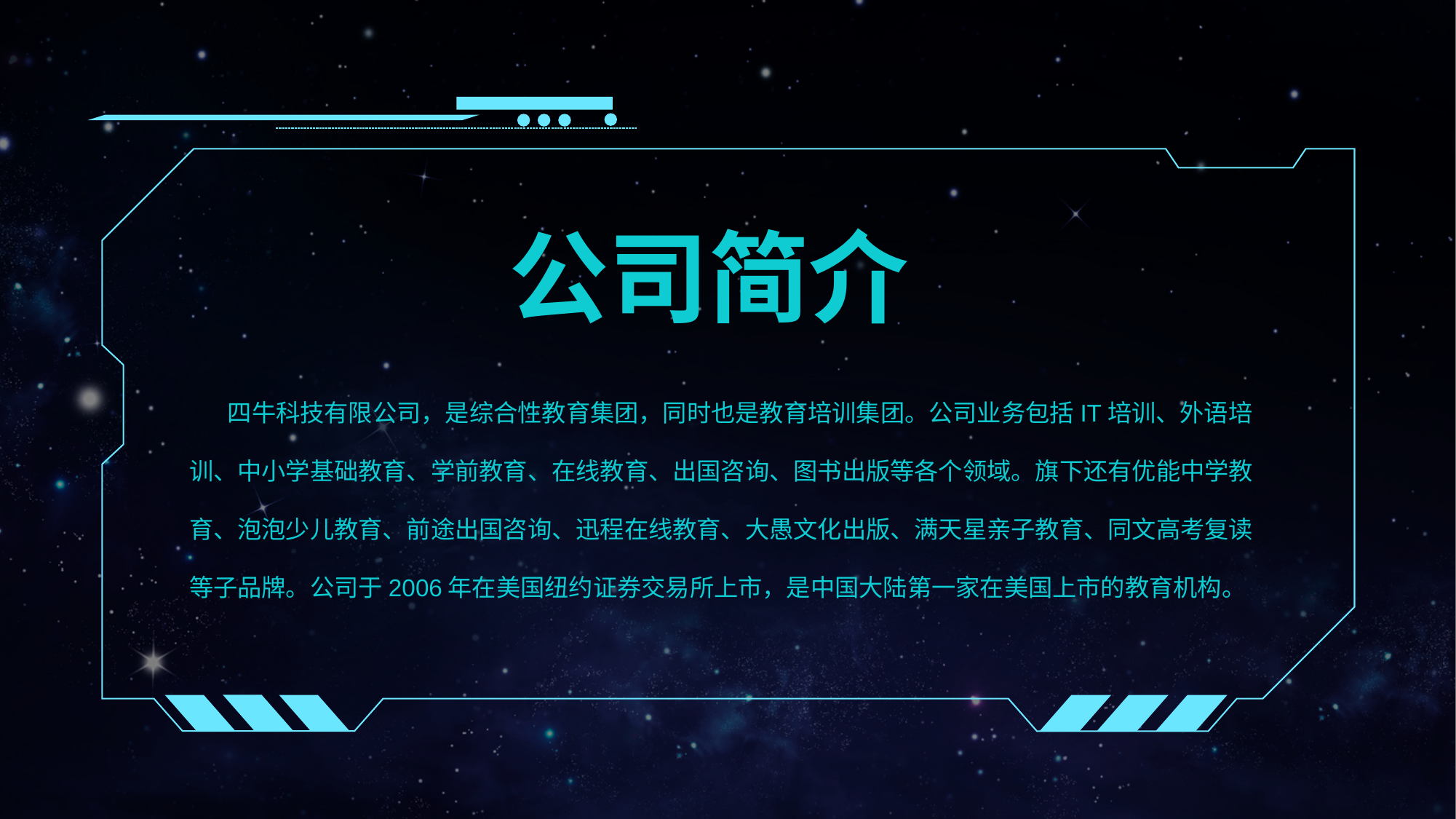

公司简介
      四牛科技有限公司，是综合性教育集团，同时也是教育培训集团。公司业务包括IT培训、外语培训、中小学基础教育、学前教育、在线教育、出国咨询、图书出版等各个领域。旗下还有优能中学教育、泡泡少儿教育、前途出国咨询、迅程在线教育、大愚文化出版、满天星亲子教育、同文高考复读等子品牌。公司于2006年在美国纽约证券交易所上市，是中国大陆第一家在美国上市的教育机构。